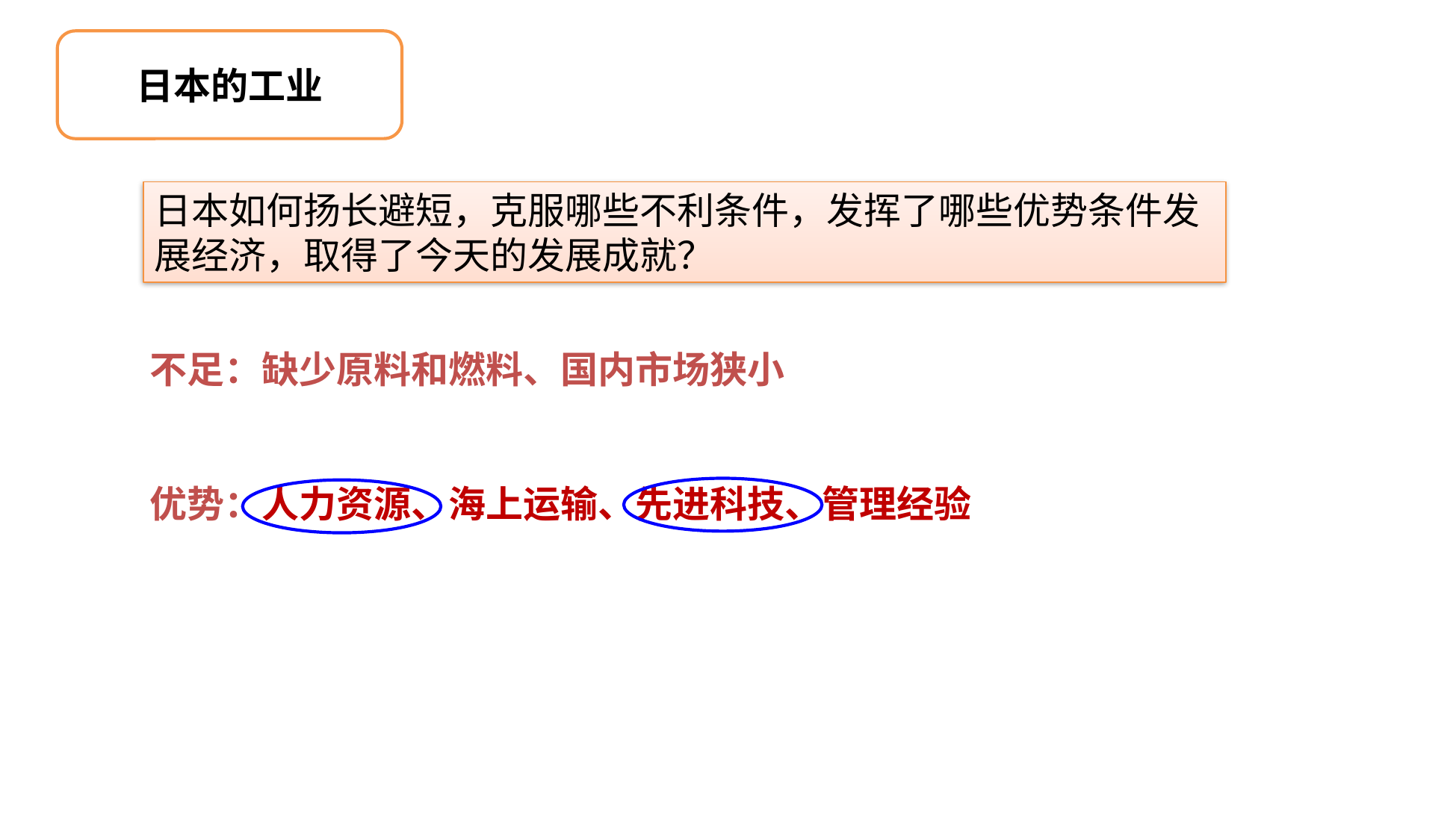

日本的工业
日本如何扬长避短，克服哪些不利条件，发挥了哪些优势条件发展经济，取得了今天的发展成就？
不足：缺少原料和燃料、国内市场狭小

优势：人力资源、海上运输、先进科技、管理经验